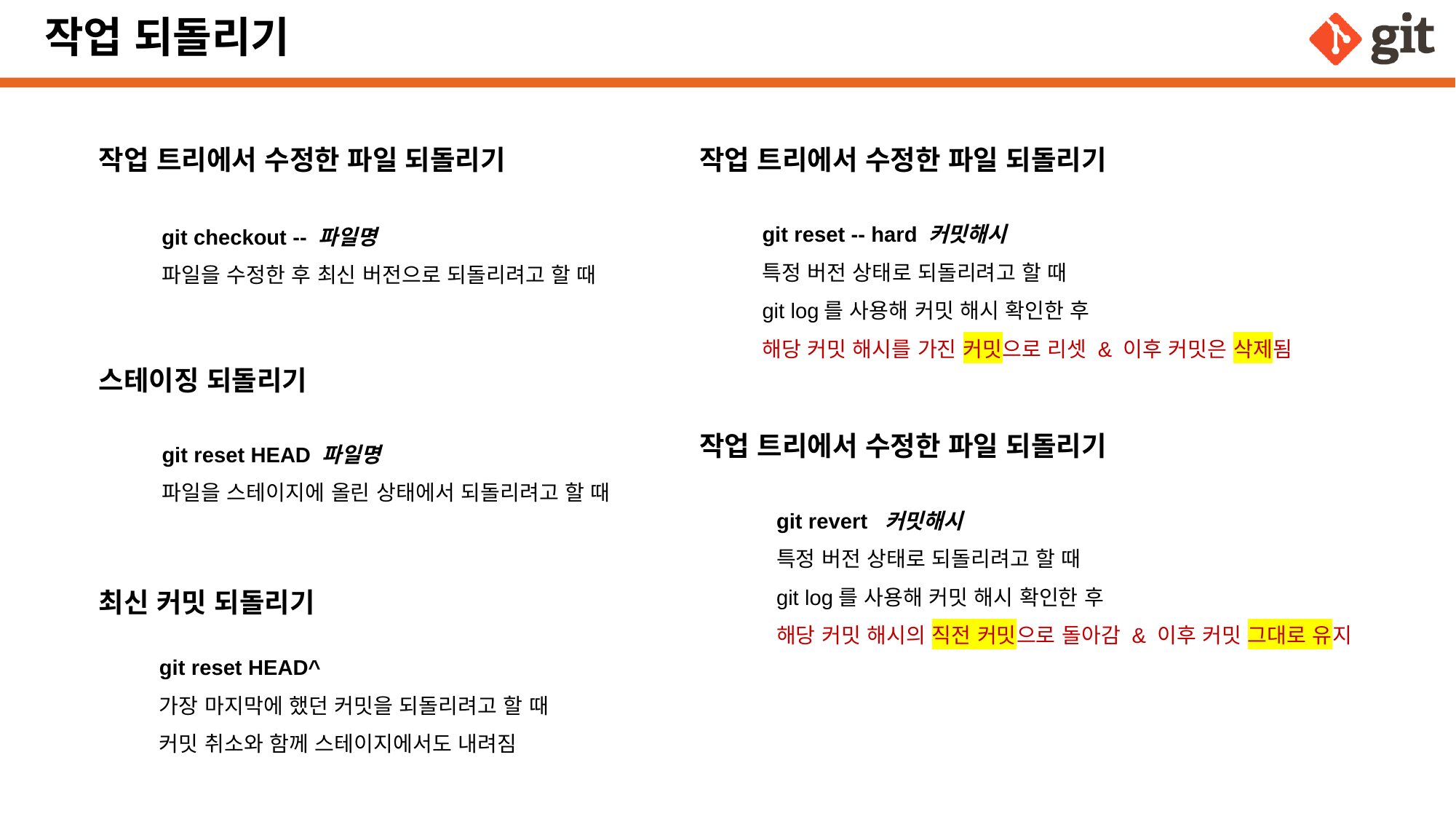

# 작업 되돌리기
작업 트리에서 수정한 파일 되돌리기
작업 트리에서 수정한 파일 되돌리기
git reset -- hard 커밋해시
특정 버전 상태로 되돌리려고 할 때
git log를 사용해 커밋 해시 확인한 후
해당 커밋 해시를 가진 커밋으로 리셋 & 이후 커밋은 삭제됨

git checkout -- 파일명
파일을 수정한 후 최신 버전으로 되돌리려고 할 때
스테이징 되돌리기
git reset HEAD 파일명
파일을 스테이지에 올린 상태에서 되돌리려고 할 때
작업 트리에서 수정한 파일 되돌리기
git revert  커밋해시
특정 버전 상태로 되돌리려고 할 때
git log를 사용해 커밋 해시 확인한 후
해당 커밋 해시의 직전 커밋으로 돌아감 & 이후 커밋 그대로 유지

최신 커밋 되돌리기
git reset HEAD^
가장 마지막에 했던 커밋을 되돌리려고 할 때
커밋 취소와 함께 스테이지에서도 내려짐